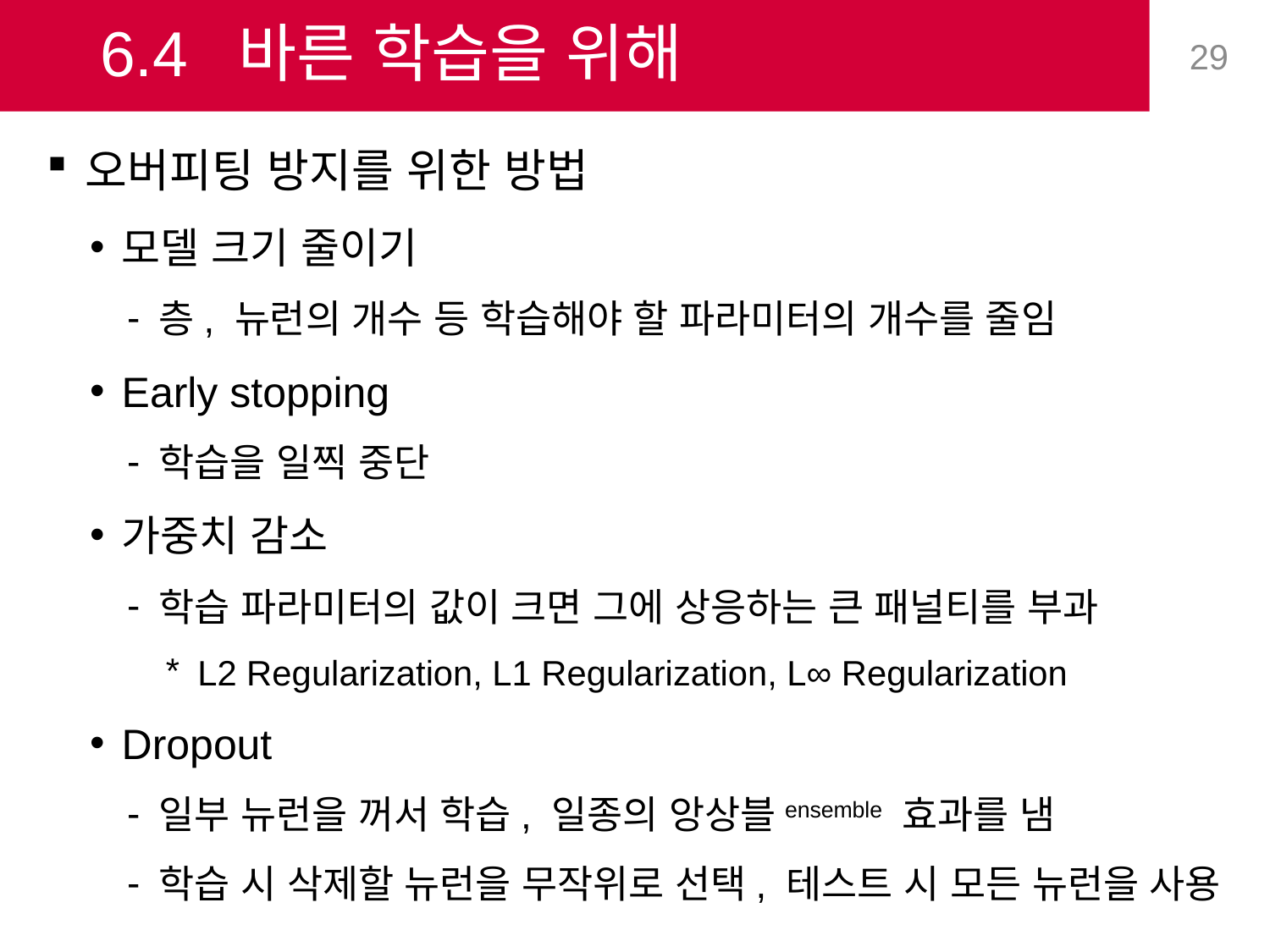

# 6.4  바른 학습을 위해
29
오버피팅 방지를 위한 방법
모델 크기 줄이기
층, 뉴런의 개수 등 학습해야 할 파라미터의 개수를 줄임
Early stopping
학습을 일찍 중단
가중치 감소
학습 파라미터의 값이 크면 그에 상응하는 큰 패널티를 부과
L2 Regularization, L1 Regularization, L∞ Regularization
Dropout
일부 뉴런을 꺼서 학습, 일종의 앙상블ensemble 효과를 냄
학습 시 삭제할 뉴런을 무작위로 선택, 테스트 시 모든 뉴런을 사용